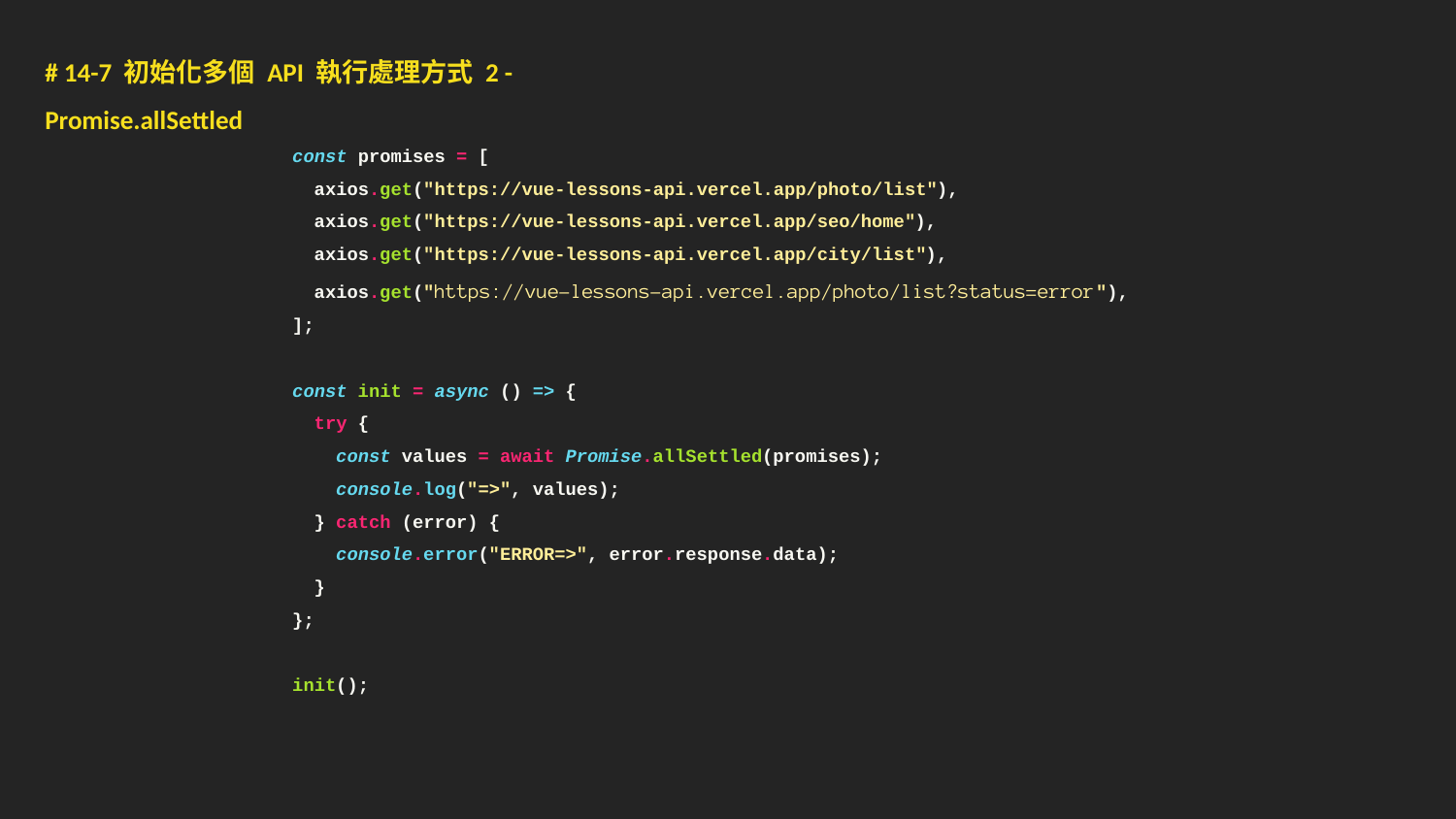

# 14-7 初始化多個 API 執行處理方式 2 - Promise.allSettled
     const promises = [
       axios.get("https://vue-lessons-api.vercel.app/photo/list"),
       axios.get("https://vue-lessons-api.vercel.app/seo/home"),
       axios.get("https://vue-lessons-api.vercel.app/city/list"),
       axios.get("https://vue-lessons-api.vercel.app/photo/list?status=error"),
     ];

     const init = async () => {
       try {
         const values = await Promise.allSettled(promises);
         console.log("=>", values);
       } catch (error) {
         console.error("ERROR=>", error.response.data);
       }
     };

     init();